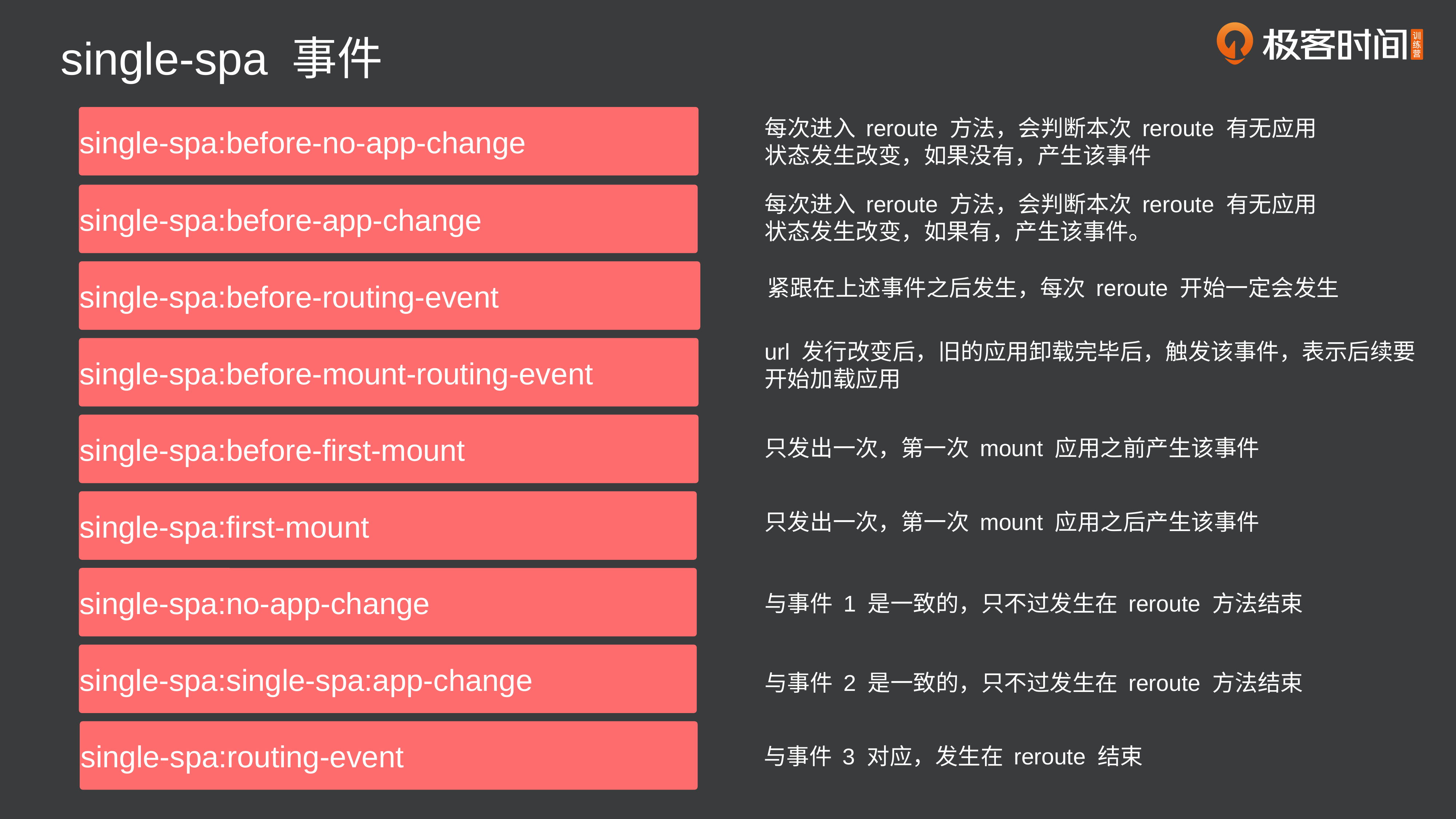

single-spa 事件
single-spa:before-no-app-change
每次进入 reroute 方法，会判断本次 reroute 有无应用状态发生改变，如果没有，产生该事件
single-spa:before-app-change
每次进入 reroute 方法，会判断本次 reroute 有无应用状态发生改变，如果有，产生该事件。
single-spa:before-routing-event
紧跟在上述事件之后发生，每次 reroute 开始一定会发生
url 发行改变后，旧的应用卸载完毕后，触发该事件，表示后续要开始加载应用
single-spa:before-mount-routing-event
single-spa:before-first-mount
只发出一次，第一次 mount 应用之前产生该事件
single-spa:first-mount
只发出一次，第一次 mount 应用之后产生该事件
single-spa:no-app-change
与事件 1 是一致的，只不过发生在 reroute 方法结束
single-spa:single-spa:app-change
与事件 2 是一致的，只不过发生在 reroute 方法结束
single-spa:routing-event
与事件 3 对应，发生在 reroute 结束